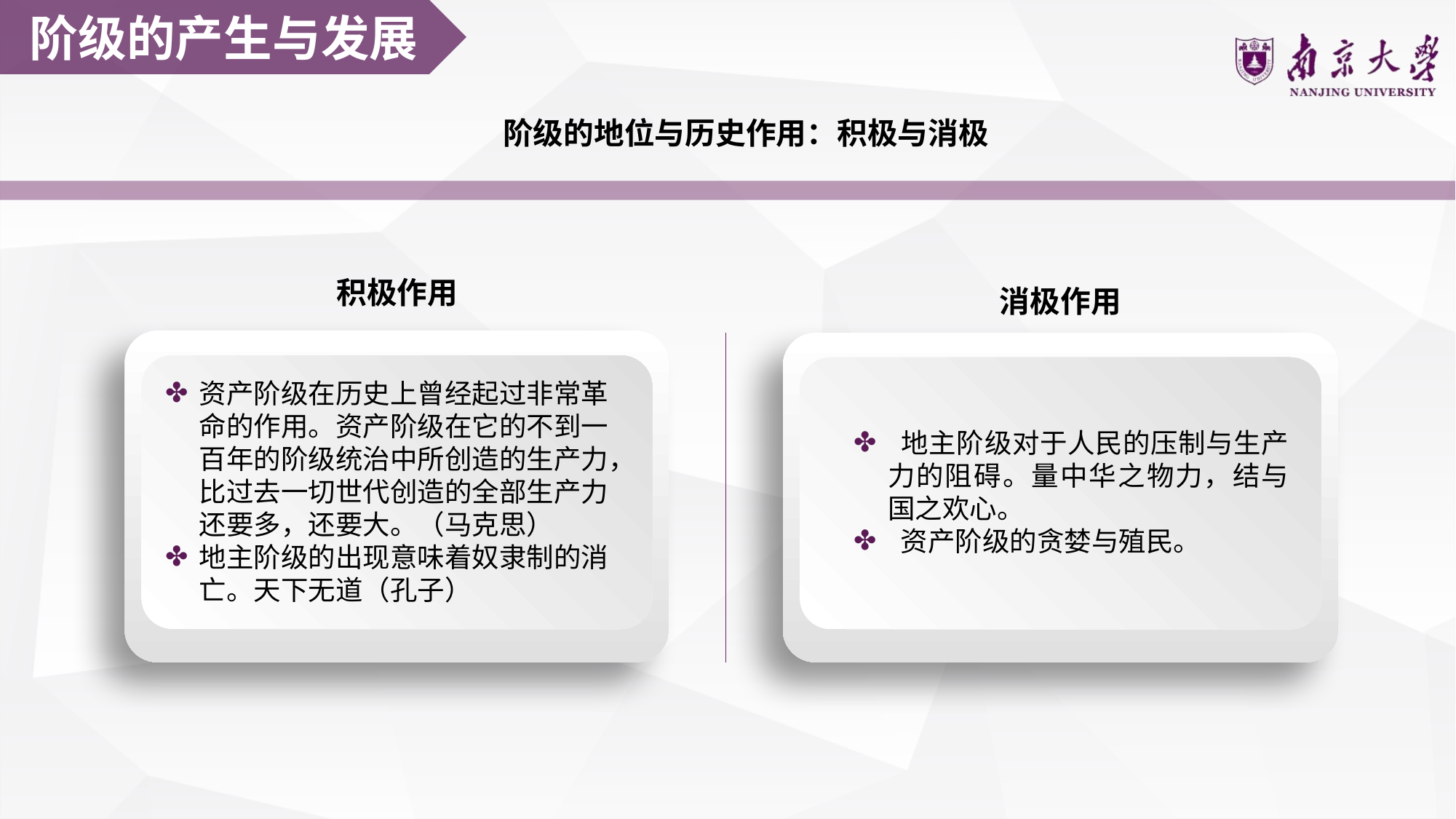

阶级的产生与发展
阶级的地位与历史作用：积极与消极

积极作用
消极作用

资产阶级在历史上曾经起过非常革命的作用。资产阶级在它的不到一百年的阶级统治中所创造的生产力，比过去一切世代创造的全部生产力还要多，还要大。（马克思）
地主阶级的出现意味着奴隶制的消亡。天下无道（孔子）
 地主阶级对于人民的压制与生产力的阻碍。量中华之物力，结与国之欢心。
 资产阶级的贪婪与殖民。